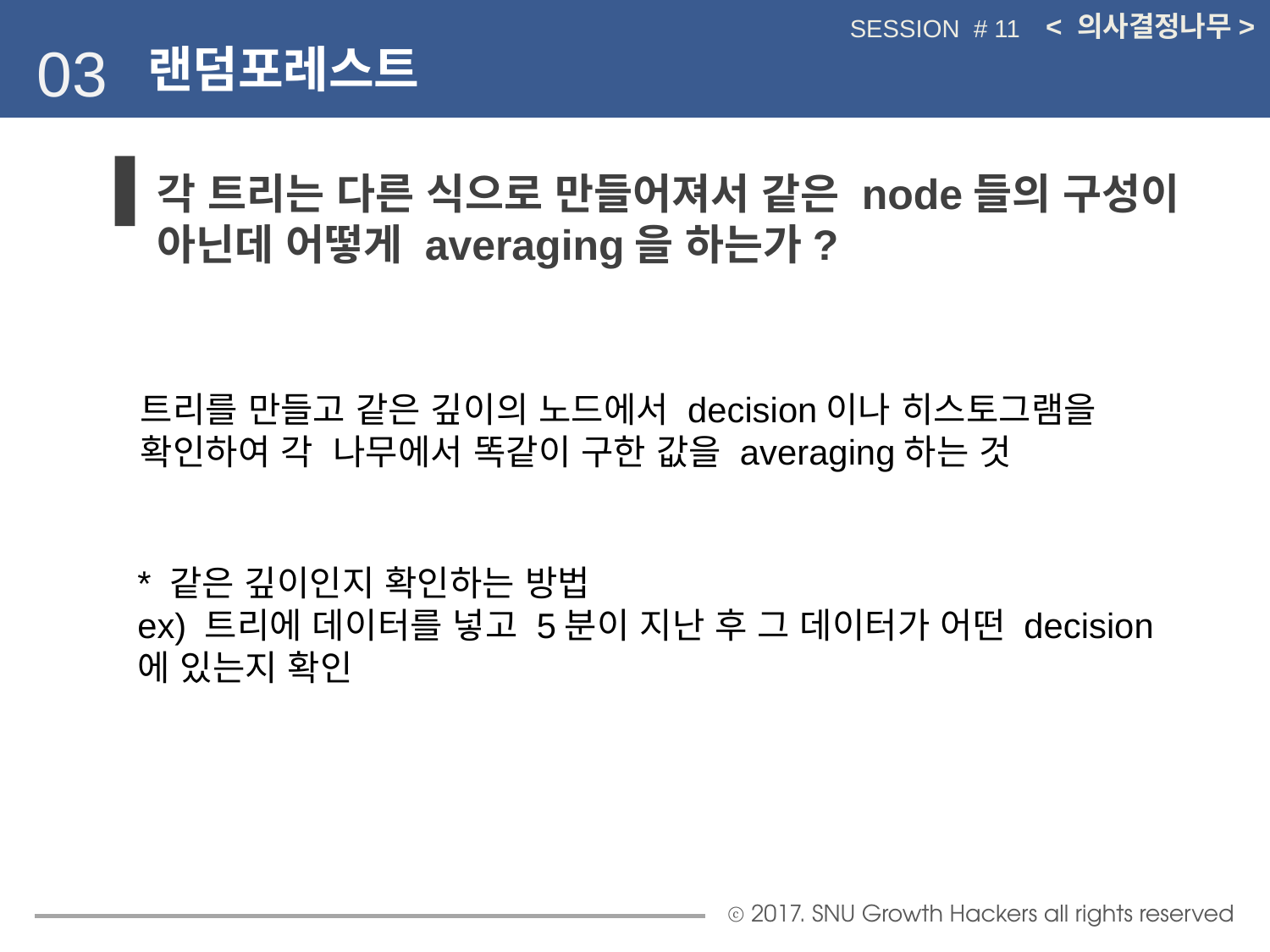

< 의사결정나무>
SESSION  # 11
03
랜덤포레스트

각 트리는 다른 식으로 만들어져서 같은 node들의 구성이 아닌데 어떻게 averaging을 하는가?
트리를 만들고 같은 깊이의 노드에서 decision이나 히스토그램을 확인하여 각  나무에서 똑같이 구한 값을 averaging하는 것
* 같은 깊이인지 확인하는 방법
ex) 트리에 데이터를 넣고 5분이 지난 후 그 데이터가 어떤 decision에 있는지 확인
ⓒ 2017. SNU Growth Hackers all rights reserved